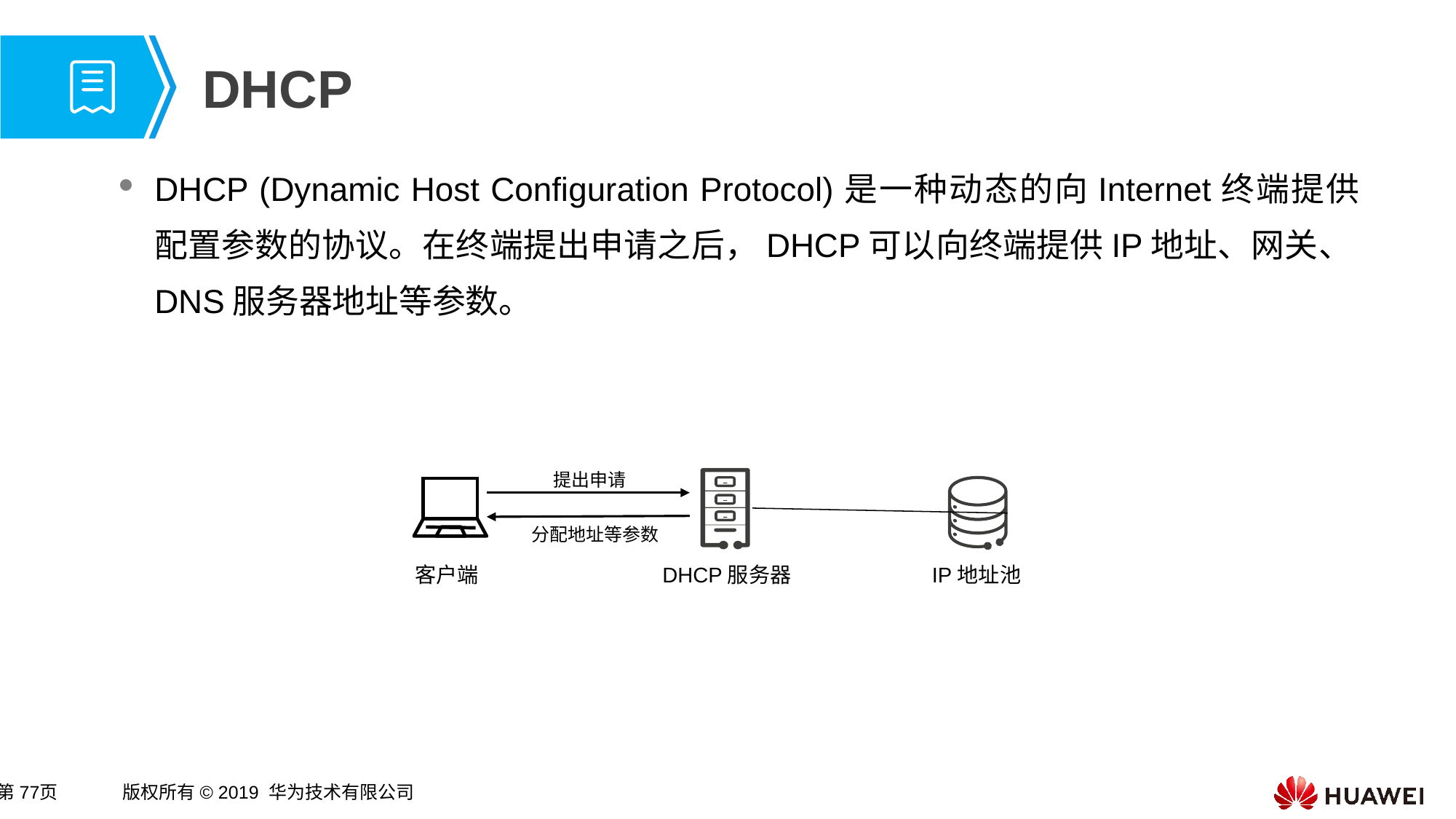

# DHCP
DHCP (Dynamic Host Configuration Protocol)是一种动态的向Internet终端提供配置参数的协议。在终端提出申请之后，DHCP可以向终端提供IP地址、网关、DNS服务器地址等参数。

提出申请

分配地址等参数
客户端
DHCP服务器
IP地址池